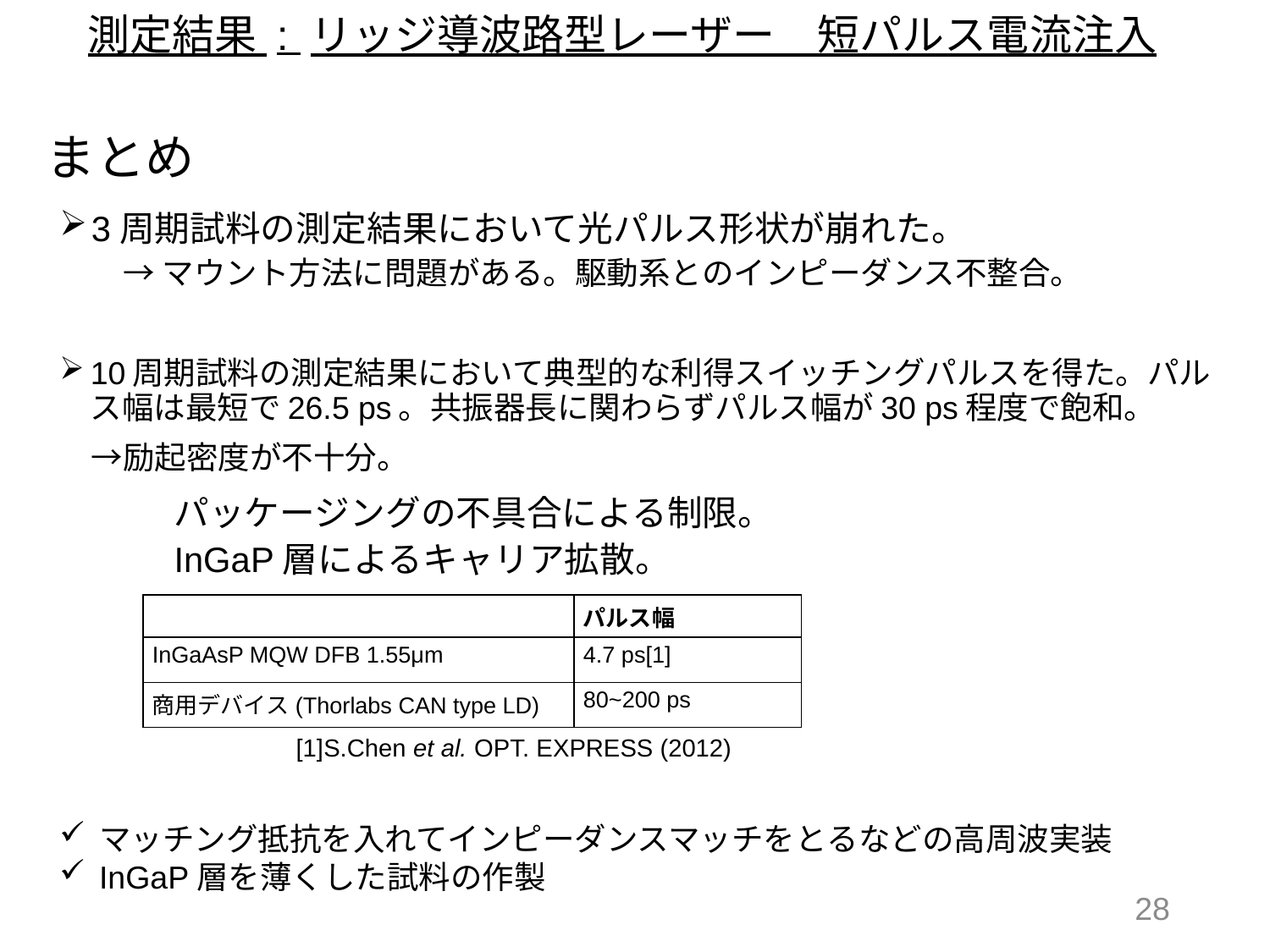

測定結果 : リッジ導波路型レーザー　短パルス電流注入
まとめ

3周期試料の測定結果において光パルス形状が崩れた。
→マウント方法に問題がある。駆動系とのインピーダンス不整合。

10周期試料の測定結果において典型的な利得スイッチングパルスを得た。パルス幅は最短で26.5 ps。共振器長に関わらずパルス幅が30 ps程度で飽和。
　→励起密度が不十分。

パッケージングの不具合による制限。
InGaP層によるキャリア拡散。

|  | パルス幅 |
| --- | --- |
| InGaAsP MQW DFB 1.55μm | 4.7 ps[1] |
| 商用デバイス(Thorlabs CAN type LD) | 80~200 ps |
[1]S.Chen et al. OPT. EXPRESS (2012)
マッチング抵抗を入れてインピーダンスマッチをとるなどの高周波実装
InGaP層を薄くした試料の作製
28